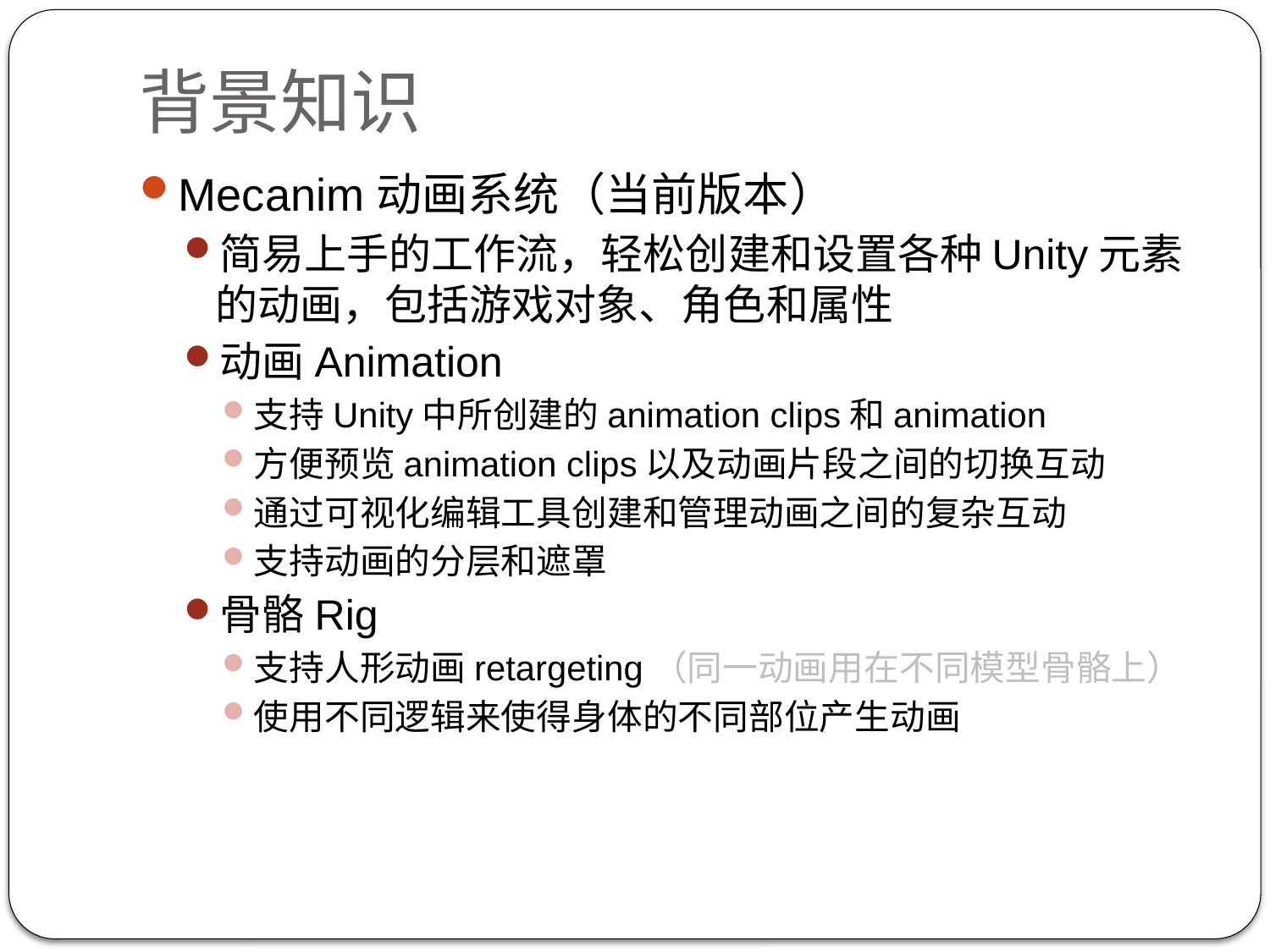

# 背景知识
Mecanim动画系统（当前版本）
简易上手的工作流，轻松创建和设置各种Unity元素的动画，包括游戏对象、角色和属性
动画Animation
支持Unity中所创建的animation clips和animation
方便预览animation clips以及动画片段之间的切换互动
通过可视化编辑工具创建和管理动画之间的复杂互动
支持动画的分层和遮罩
骨骼Rig
支持人形动画retargeting（同一动画用在不同模型骨骼上）
使用不同逻辑来使得身体的不同部位产生动画